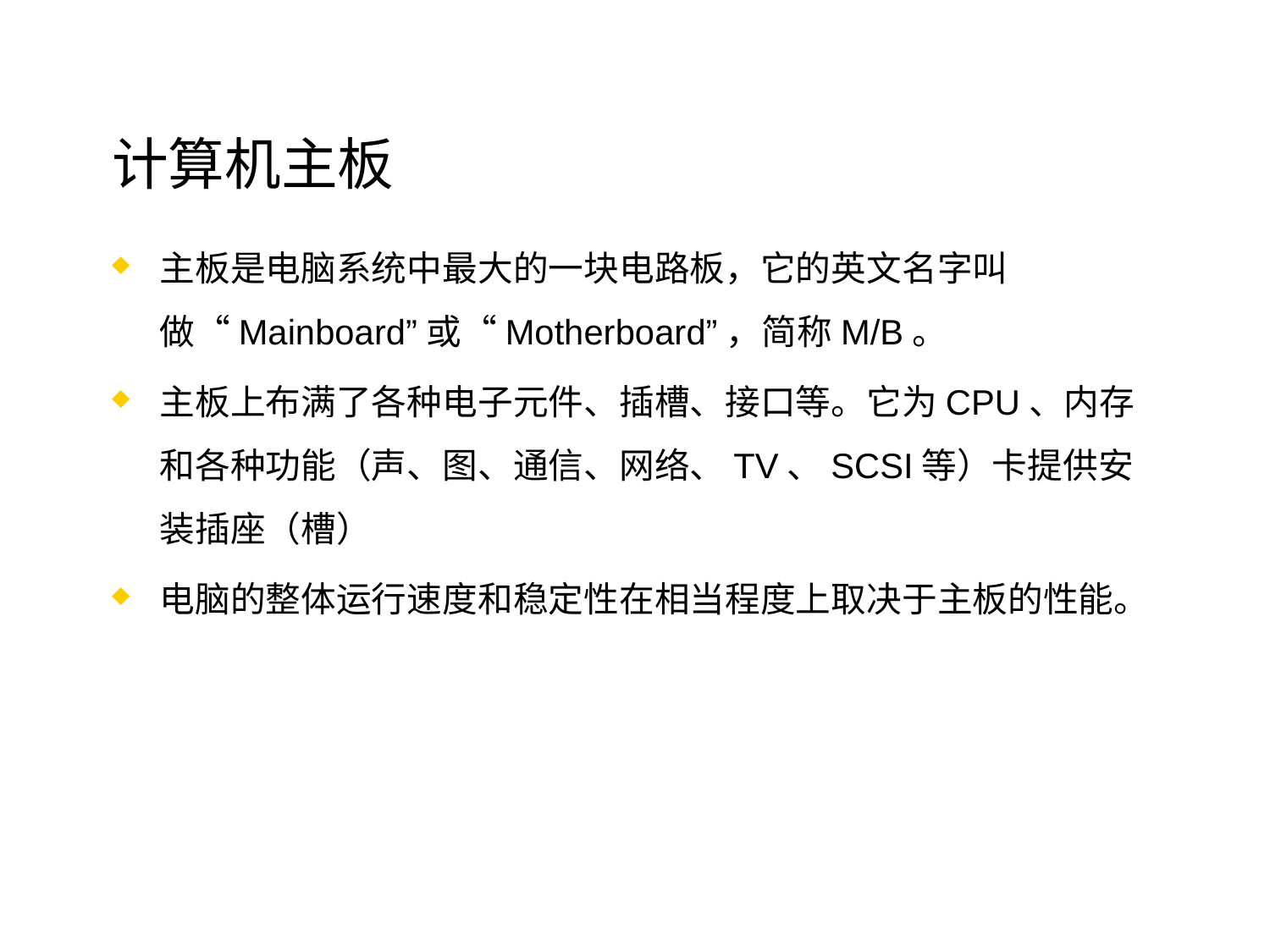

# 计算机主板
主板是电脑系统中最大的一块电路板，它的英文名字叫做“Mainboard”或“Motherboard”，简称M/B。
主板上布满了各种电子元件、插槽、接口等。它为CPU、内存和各种功能（声、图、通信、网络、TV、SCSI等）卡提供安装插座（槽）
电脑的整体运行速度和稳定性在相当程度上取决于主板的性能。